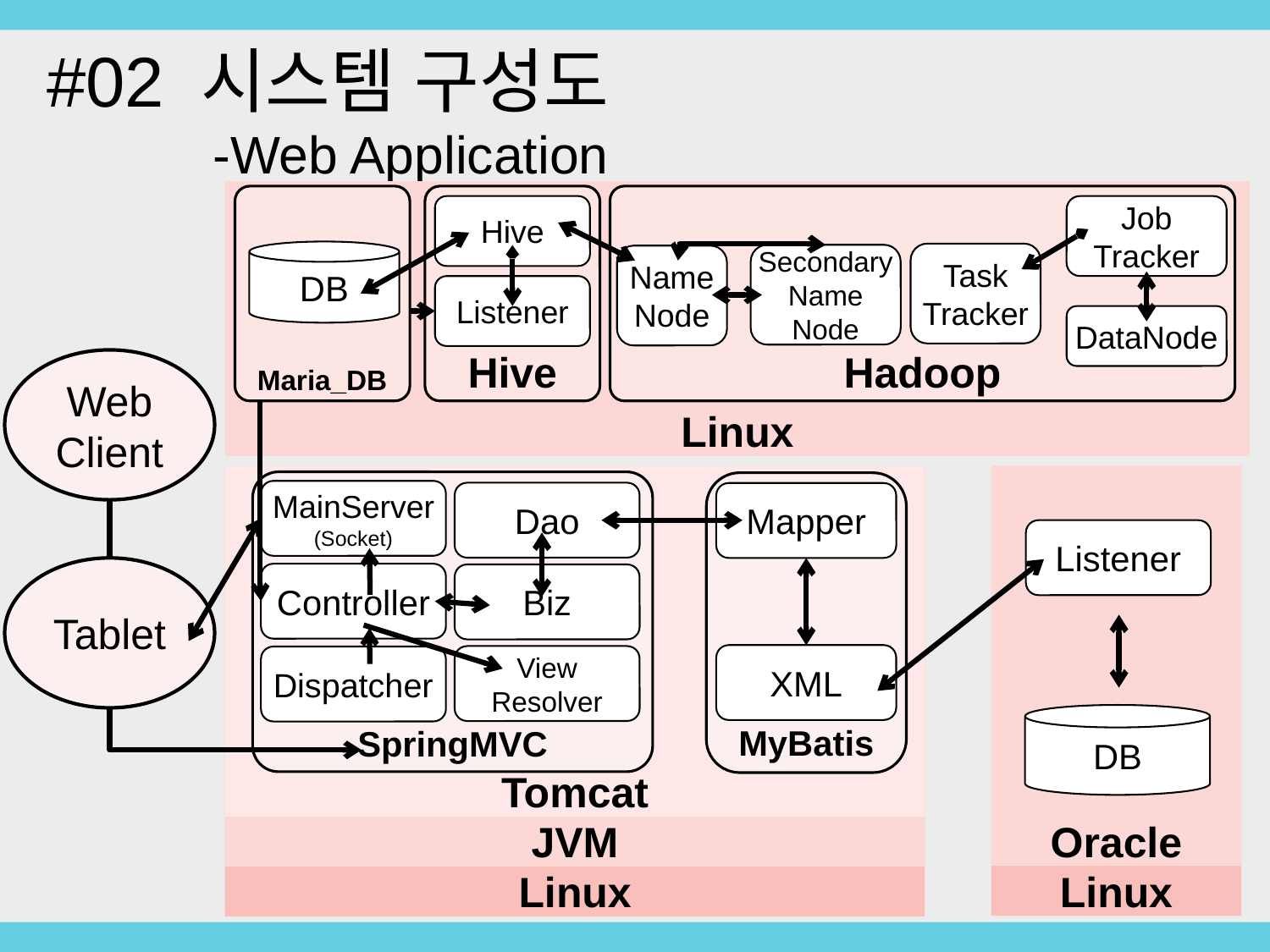

#02 시스템 구성도
-Web Application
Linux
Maria_DB
Hive
Hadoop
Hive
Job
Tracker
DB
Task
Tracker
Secondary
Name
Node
Name
Node
Listener
DataNode
Web
Client
Linux
Oracle
Linux
JVM
Tomcat
SpringMVC
MyBatis
MainServer
(Socket)
Dao
Mapper
Listener
Tablet
Controller
Biz
XML
View Resolver
Dispatcher
DB